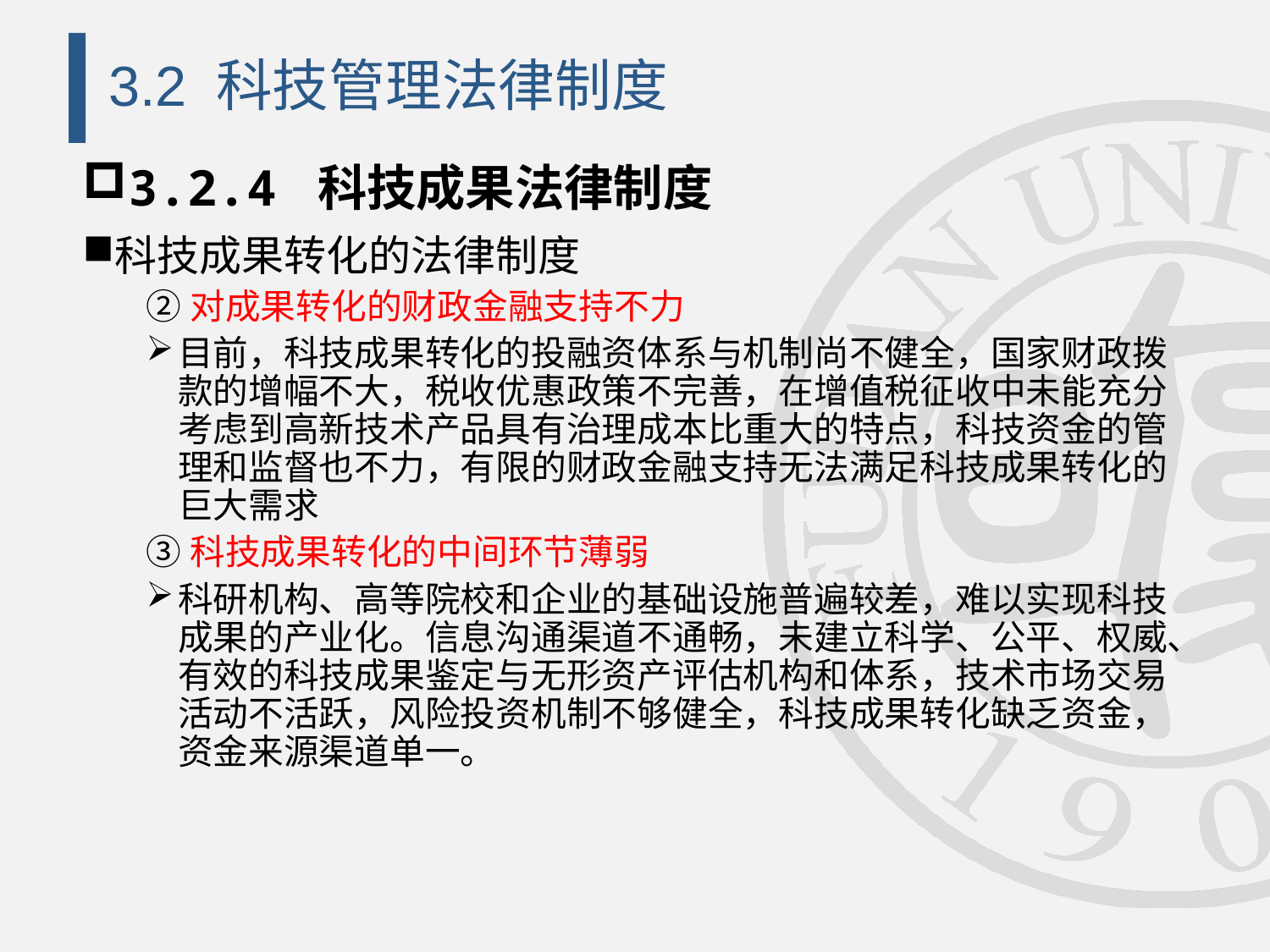

# 3.2 科技管理法律制度
3.2.4 科技成果法律制度
科技成果转化的法律制度
②对成果转化的财政金融支持不力
目前，科技成果转化的投融资体系与机制尚不健全，国家财政拨款的增幅不大，税收优惠政策不完善，在增值税征收中未能充分考虑到高新技术产品具有治理成本比重大的特点，科技资金的管理和监督也不力，有限的财政金融支持无法满足科技成果转化的巨大需求
③科技成果转化的中间环节薄弱
科研机构、高等院校和企业的基础设施普遍较差，难以实现科技成果的产业化。信息沟通渠道不通畅，未建立科学、公平、权威、有效的科技成果鉴定与无形资产评估机构和体系，技术市场交易活动不活跃，风险投资机制不够健全，科技成果转化缺乏资金，资金来源渠道单一。